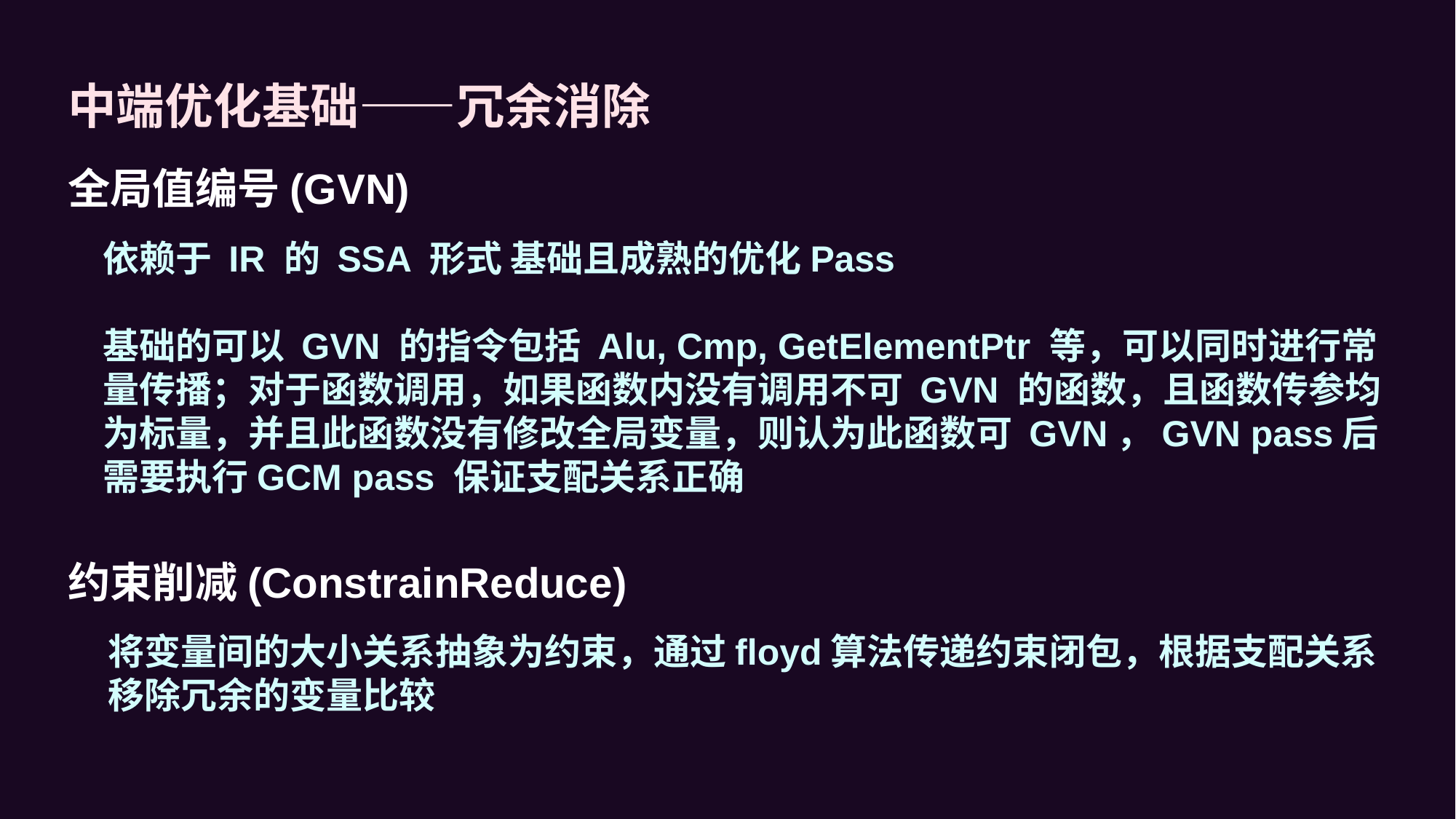

中端优化基础——冗余消除
全局值编号(GVN)
依赖于 IR 的 SSA 形式 基础且成熟的优化Pass

基础的可以 GVN 的指令包括 Alu, Cmp, GetElementPtr 等，可以同时进行常量传播；对于函数调用，如果函数内没有调用不可 GVN 的函数，且函数传参均为标量，并且此函数没有修改全局变量，则认为此函数可 GVN，GVN pass后需要执行GCM pass 保证支配关系正确

约束削减(ConstrainReduce)
将变量间的大小关系抽象为约束，通过floyd算法传递约束闭包，根据支配关系移除冗余的变量比较